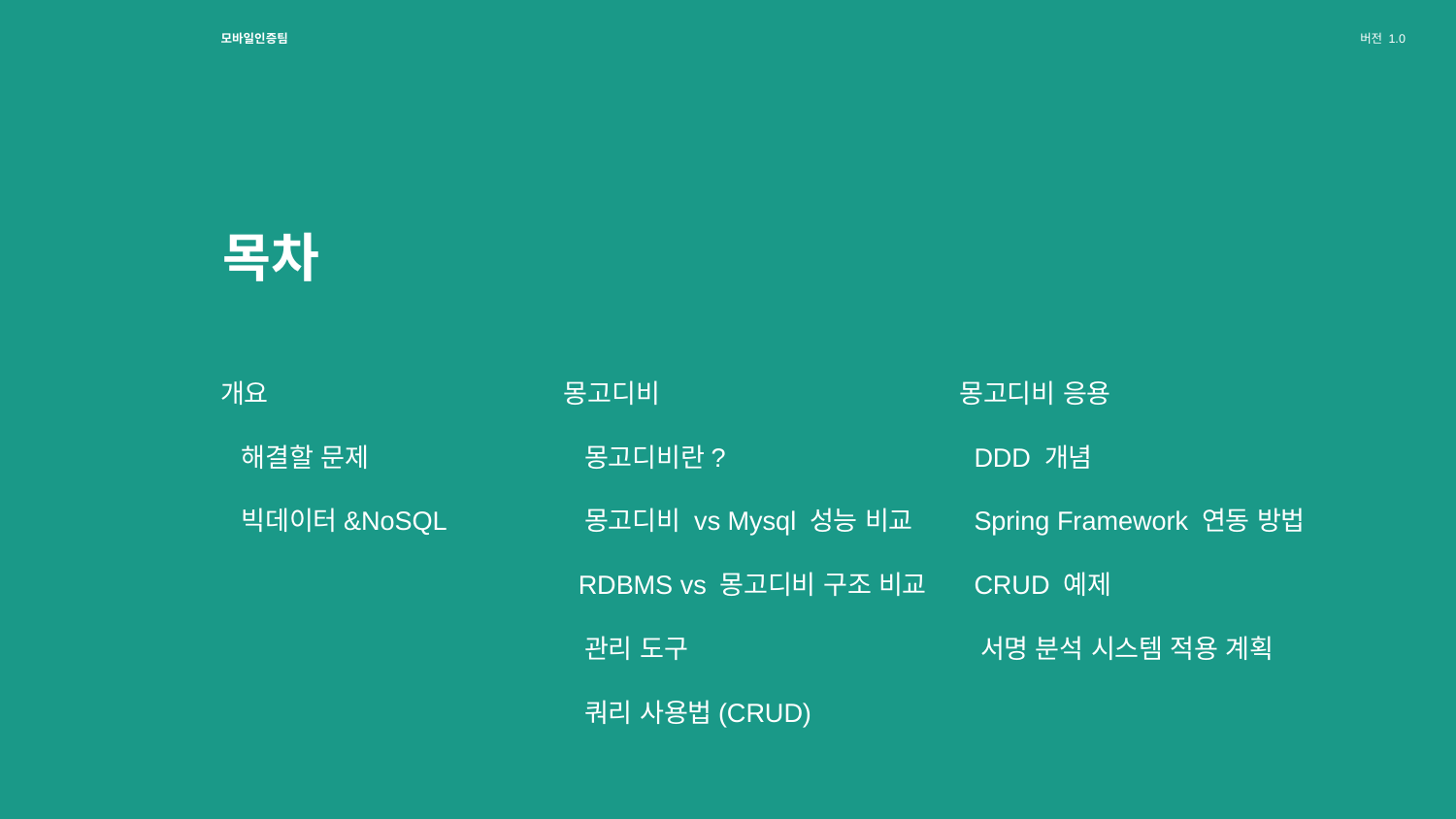

# 목차
개요
  해결할 문제
  빅데이터&NoSQL

몽고디비
  몽고디비란?
  몽고디비 vs Mysql 성능 비교
  RDBMS vs 몽고디비 구조 비교
  관리 도구
  쿼리 사용법(CRUD)

몽고디비 응용
  DDD 개념
  Spring Framework 연동 방법
  CRUD 예제
  서명 분석 시스템 적용 계획